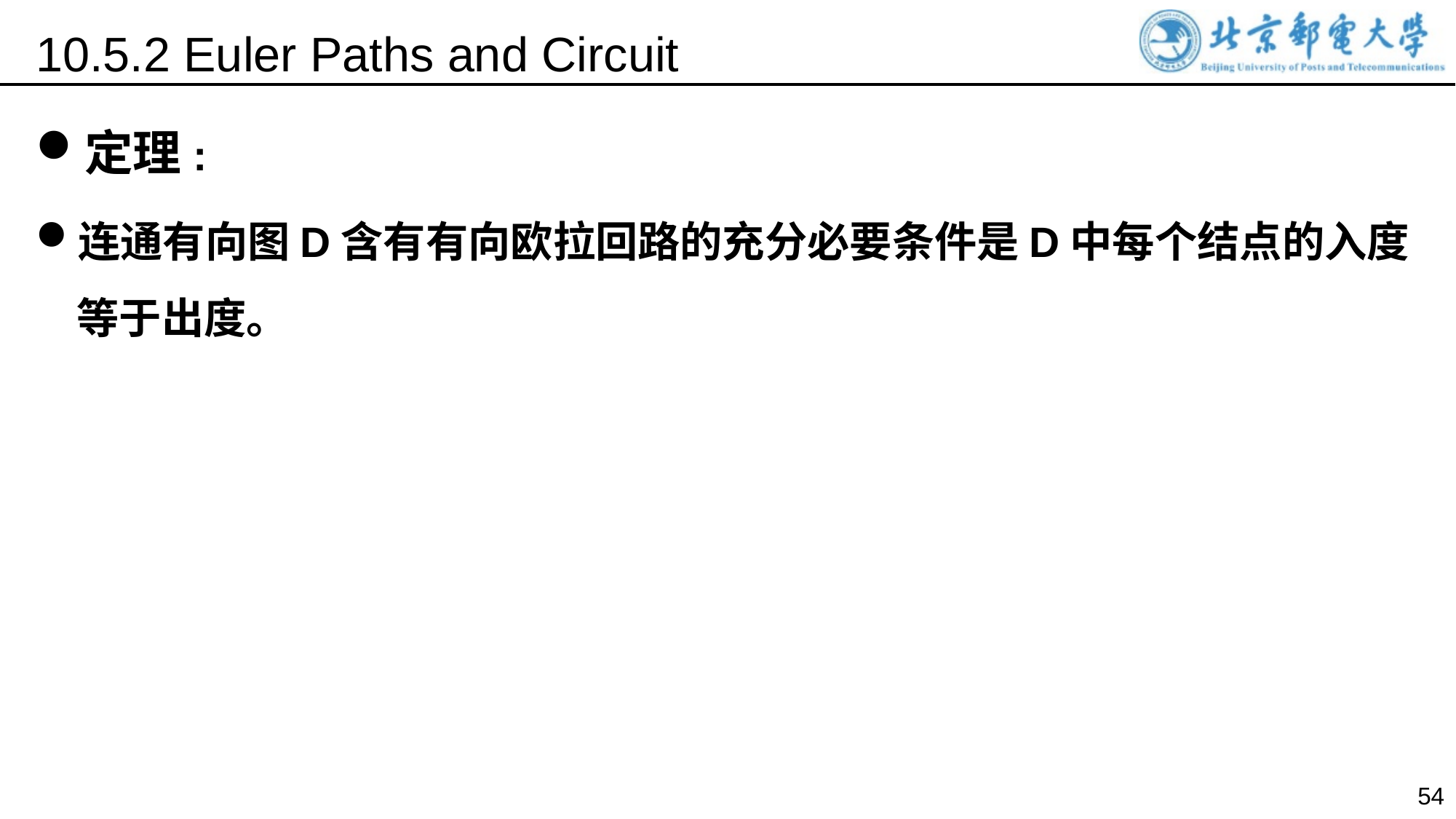

10.5.2 Euler Paths and Circuit
定理:
连通有向图D含有有向欧拉回路的充分必要条件是D中每个结点的入度等于出度。